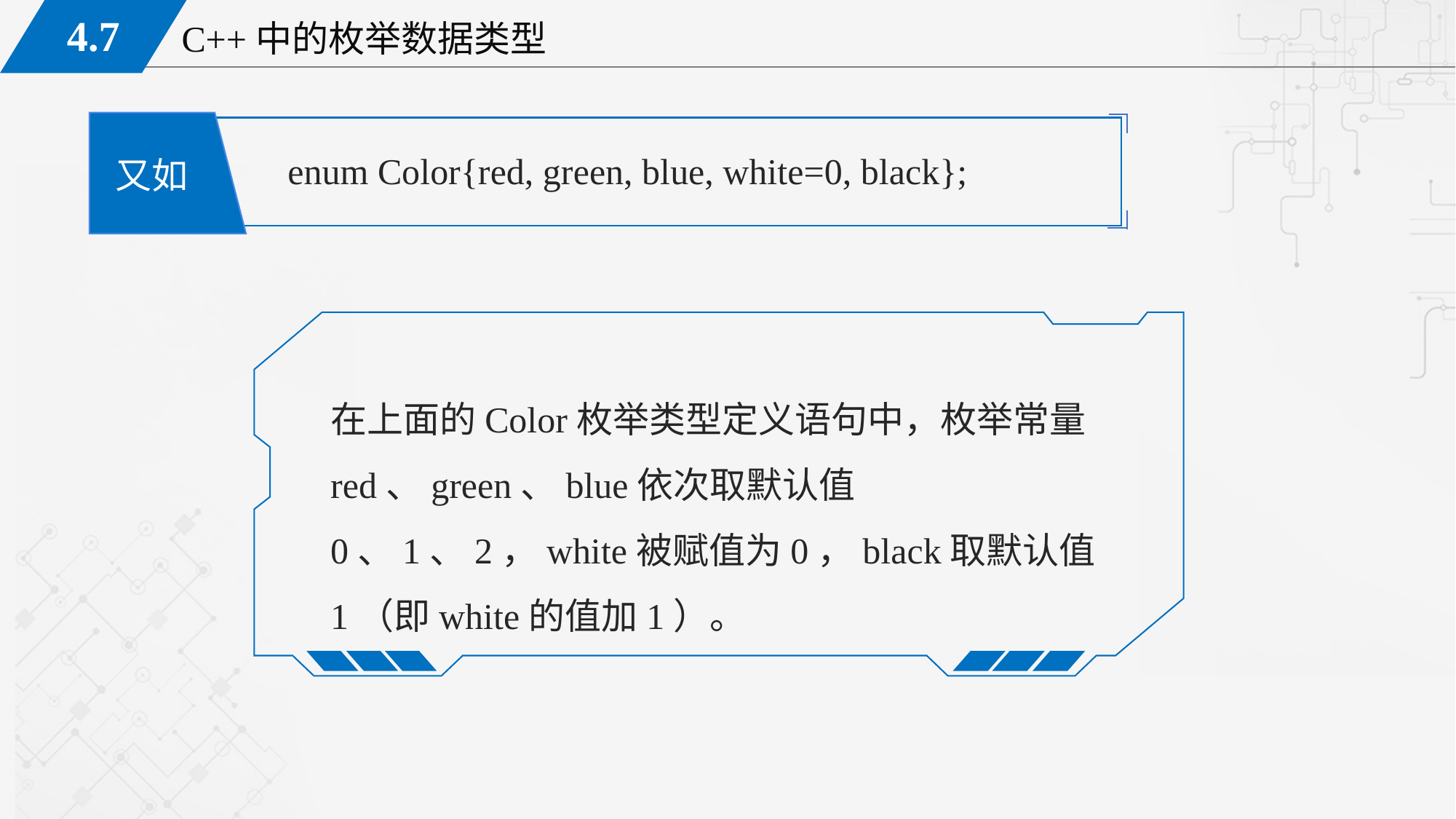

enum Color{red, green, blue, white=0, black};
又如

在上面的Color枚举类型定义语句中，枚举常量red、green、blue依次取默认值0、1、2，white被赋值为0，black取默认值1（即white的值加1）。